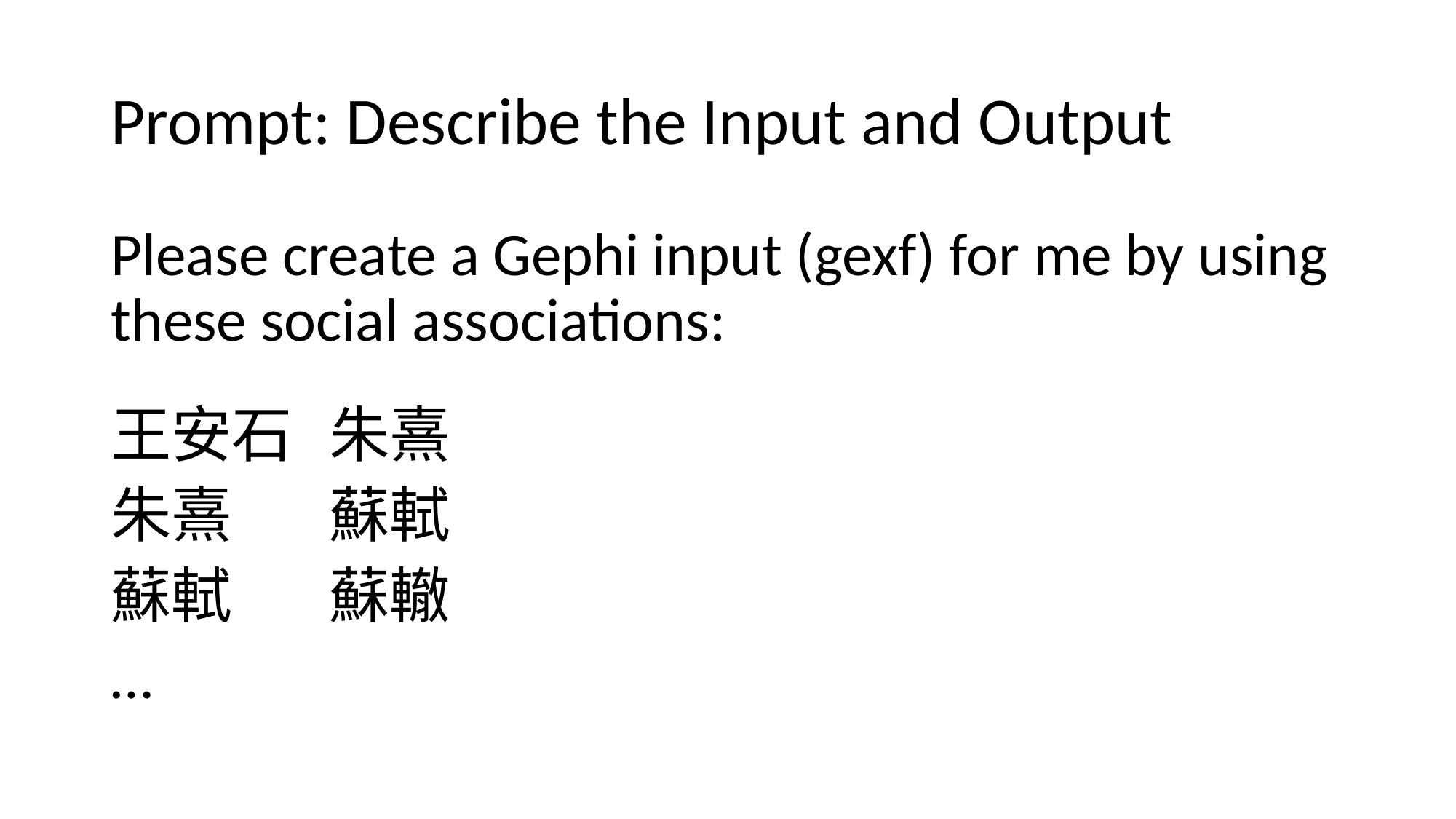

# Prompt: Describe the Input and Output
Please create a Gephi input (gexf) for me by using these social associations:

王安石	朱熹
朱熹	蘇軾
蘇軾	蘇轍
…